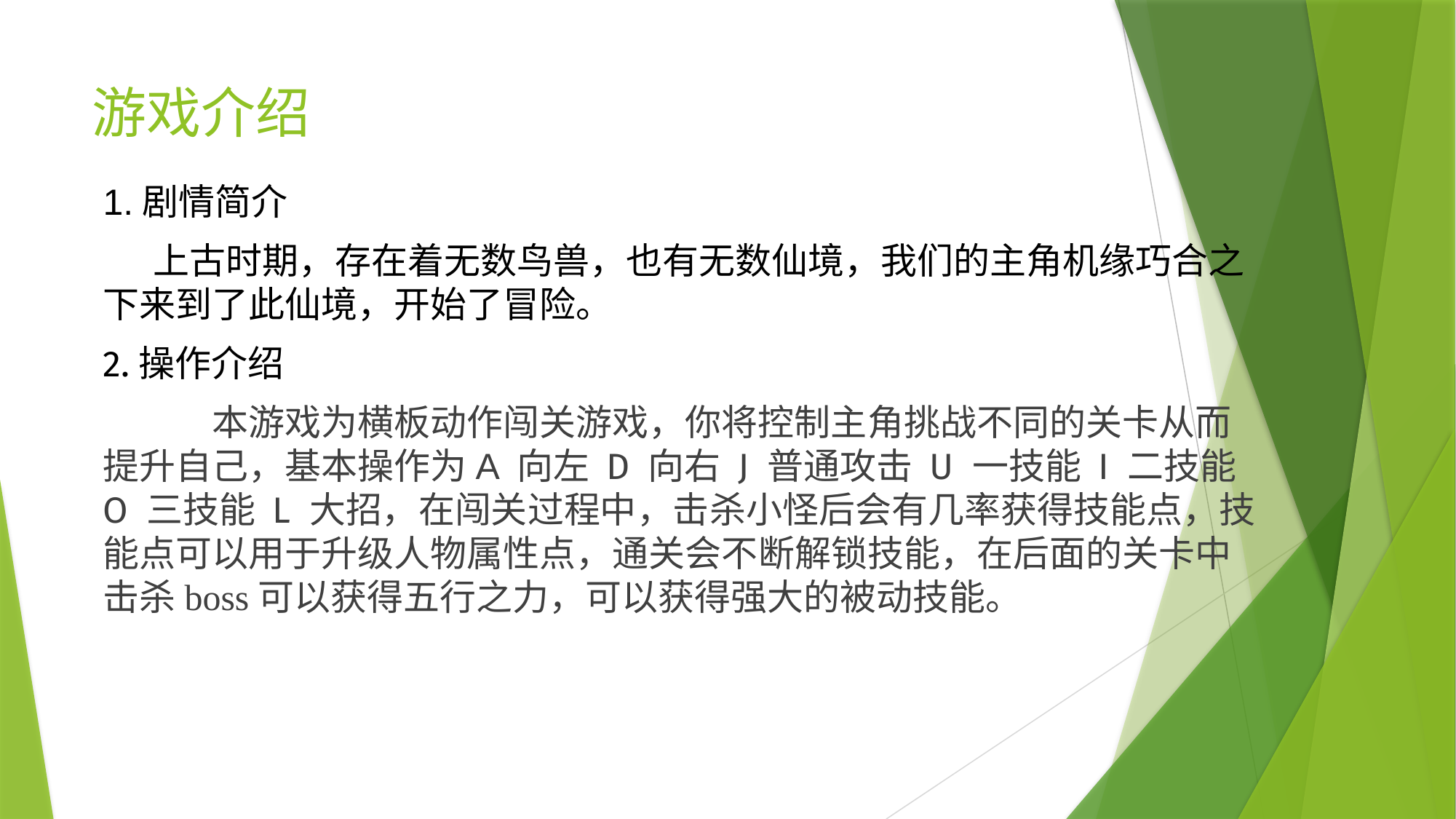

# 游戏介绍
1.剧情简介
     上古时期，存在着无数鸟兽，也有无数仙境，我们的主角机缘巧合之下来到了此仙境，开始了冒险。
2.操作介绍
	本游戏为横板动作闯关游戏，你将控制主角挑战不同的关卡从而提升自己，基本操作为A 向左 D 向右 J 普通攻击 U 一技能 I 二技能 O 三技能 L 大招，在闯关过程中，击杀小怪后会有几率获得技能点，技能点可以用于升级人物属性点，通关会不断解锁技能，在后面的关卡中击杀boss可以获得五行之力，可以获得强大的被动技能。